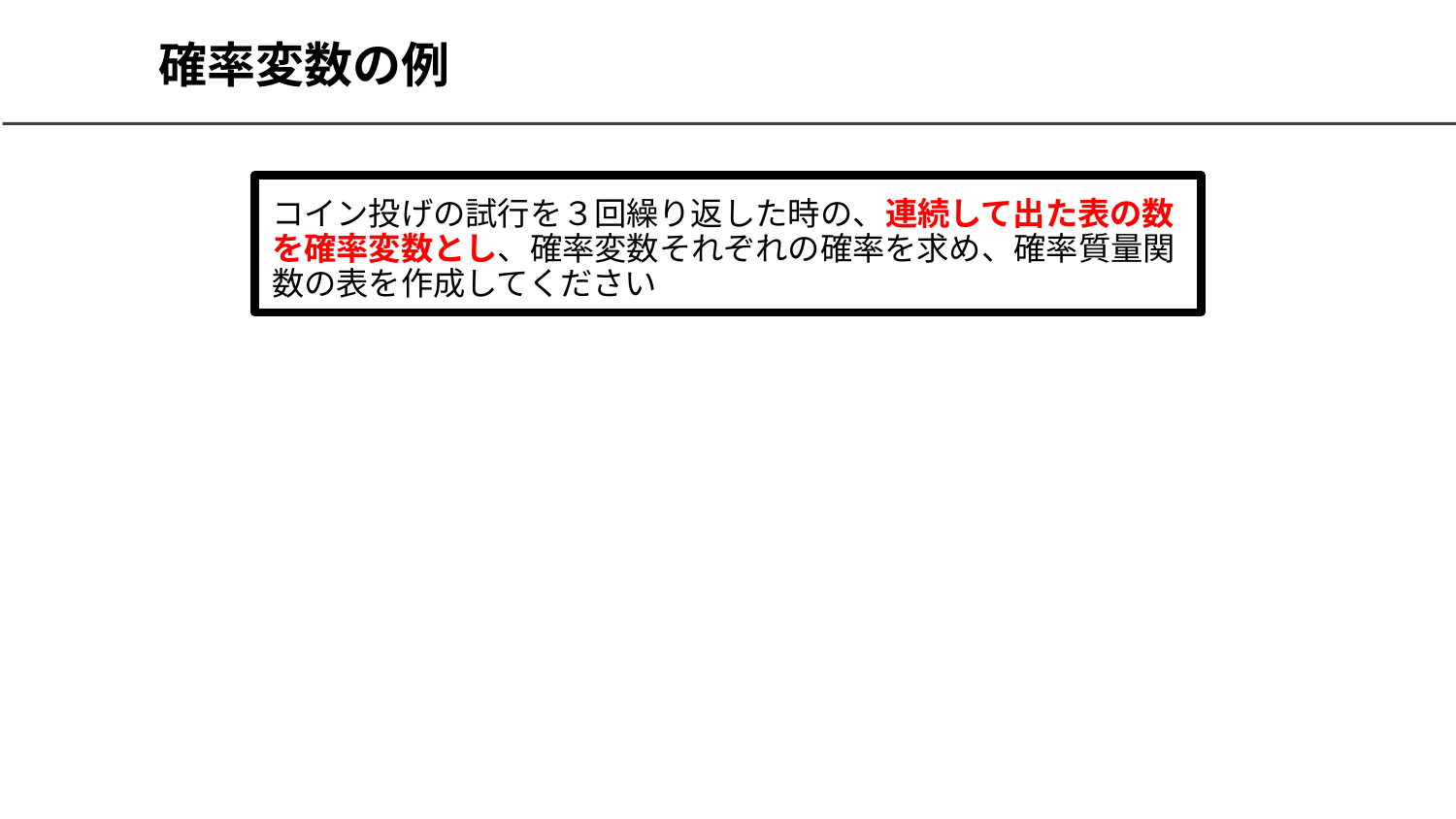

# 確率変数の例

コイン投げの試行を３回繰り返した時の、連続して出た表の数を確率変数とし、確率変数それぞれの確率を求め、確率質量関数の表を作成してください